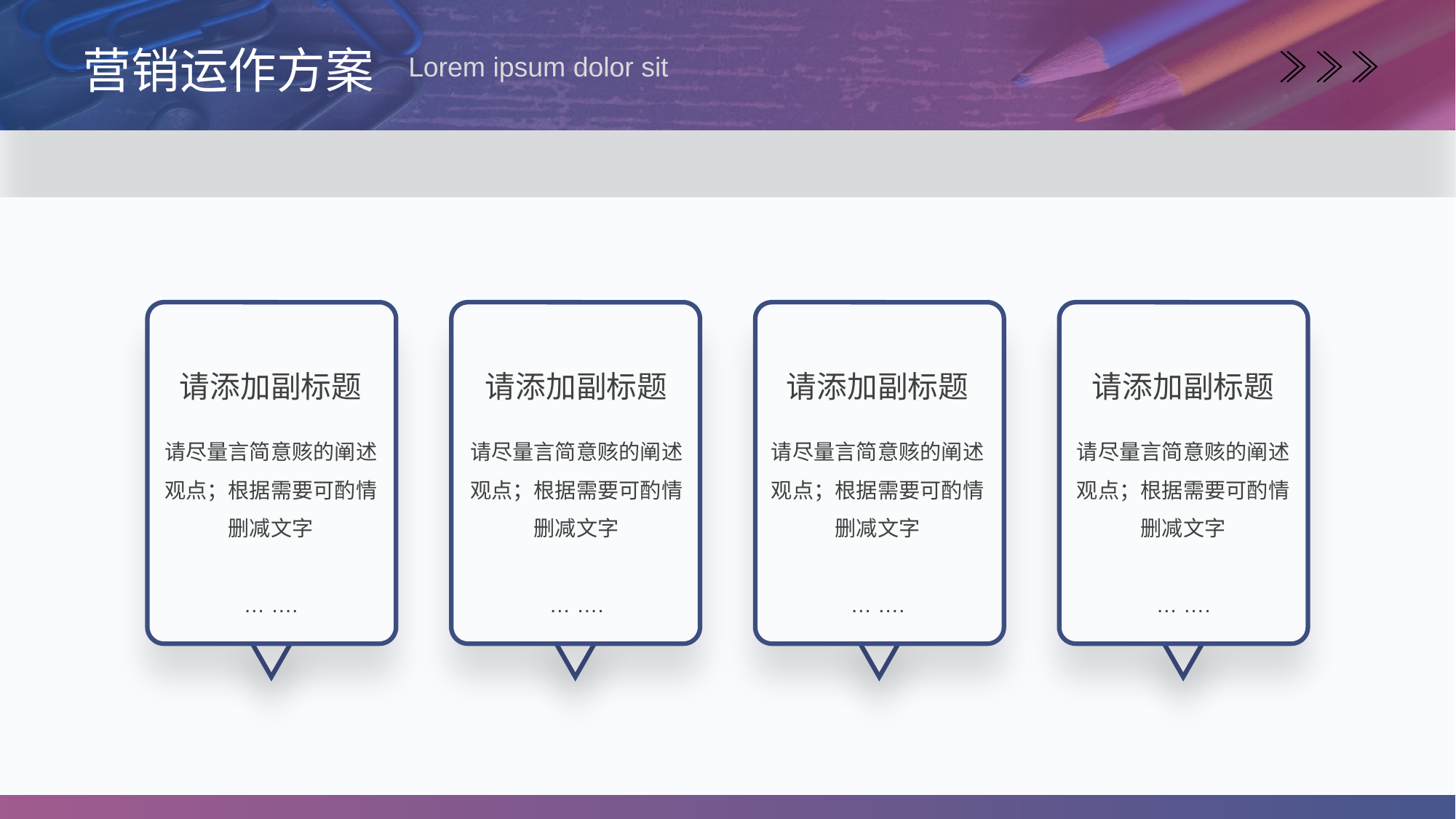

营销运作方案
Lorem ipsum dolor sit

请添加副标题
请添加副标题
请添加副标题
请添加副标题
请尽量言简意赅的阐述观点；根据需要可酌情删减文字

… ….
请尽量言简意赅的阐述观点；根据需要可酌情删减文字

… ….
请尽量言简意赅的阐述观点；根据需要可酌情删减文字

… ….
请尽量言简意赅的阐述观点；根据需要可酌情删减文字

… ….